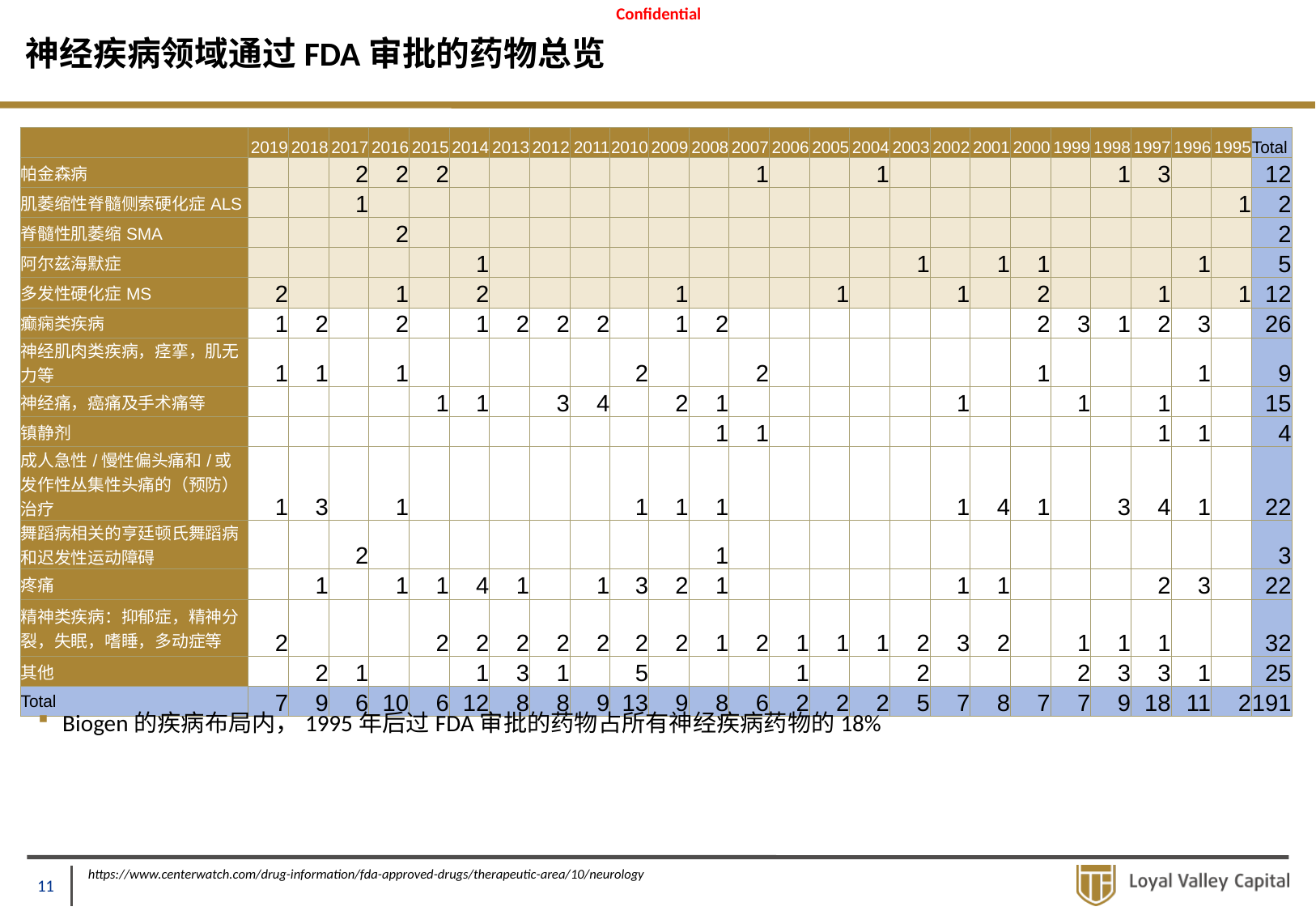

# 神经疾病领域通过FDA审批的药物总览
|  | 2019 | 2018 | 2017 | 2016 | 2015 | 2014 | 2013 | 2012 | 2011 | 2010 | 2009 | 2008 | 2007 | 2006 | 2005 | 2004 | 2003 | 2002 | 2001 | 2000 | 1999 | 1998 | 1997 | 1996 | 1995 | Total |
| --- | --- | --- | --- | --- | --- | --- | --- | --- | --- | --- | --- | --- | --- | --- | --- | --- | --- | --- | --- | --- | --- | --- | --- | --- | --- | --- |
| 帕金森病 |  |  | 2 | 2 | 2 |  |  |  |  |  |  |  | 1 |  |  | 1 |  |  |  |  |  | 1 | 3 |  |  | 12 |
| 肌萎缩性脊髓侧索硬化症ALS |  |  | 1 |  |  |  |  |  |  |  |  |  |  |  |  |  |  |  |  |  |  |  |  |  | 1 | 2 |
| 脊髓性肌萎缩SMA |  |  |  | 2 |  |  |  |  |  |  |  |  |  |  |  |  |  |  |  |  |  |  |  |  |  | 2 |
| 阿尔兹海默症 |  |  |  |  |  | 1 |  |  |  |  |  |  |  |  |  |  | 1 |  | 1 | 1 |  |  |  | 1 |  | 5 |
| 多发性硬化症MS | 2 |  |  | 1 |  | 2 |  |  |  |  | 1 |  |  |  | 1 |  |  | 1 |  | 2 |  |  | 1 |  | 1 | 12 |
| 癫痫类疾病 | 1 | 2 |  | 2 |  | 1 | 2 | 2 | 2 |  | 1 | 2 |  |  |  |  |  |  |  | 2 | 3 | 1 | 2 | 3 |  | 26 |
| 神经肌肉类疾病，痉挛，肌无力等 | 1 | 1 |  | 1 |  |  |  |  |  | 2 |  |  | 2 |  |  |  |  |  |  | 1 |  |  |  | 1 |  | 9 |
| 神经痛，癌痛及手术痛等 |  |  |  |  | 1 | 1 |  | 3 | 4 |  | 2 | 1 |  |  |  |  |  | 1 |  |  | 1 |  | 1 |  |  | 15 |
| 镇静剂 |  |  |  |  |  |  |  |  |  |  |  | 1 | 1 |  |  |  |  |  |  |  |  |  | 1 | 1 |  | 4 |
| 成人急性/慢性偏头痛和/或发作性丛集性头痛的（预防）治疗 | 1 | 3 |  | 1 |  |  |  |  |  | 1 | 1 | 1 |  |  |  |  |  | 1 | 4 | 1 |  | 3 | 4 | 1 |  | 22 |
| 舞蹈病相关的亨廷顿氏舞蹈病和迟发性运动障碍 |  |  | 2 |  |  |  |  |  |  |  |  | 1 |  |  |  |  |  |  |  |  |  |  |  |  |  | 3 |
| 疼痛 |  | 1 |  | 1 | 1 | 4 | 1 |  | 1 | 3 | 2 | 1 |  |  |  |  |  | 1 | 1 |  |  |  | 2 | 3 |  | 22 |
| 精神类疾病：抑郁症，精神分裂，失眠，嗜睡，多动症等 | 2 |  |  |  | 2 | 2 | 2 | 2 | 2 | 2 | 2 | 1 | 2 | 1 | 1 | 1 | 2 | 3 | 2 |  | 1 | 1 | 1 |  |  | 32 |
| 其他 |  | 2 | 1 |  |  | 1 | 3 | 1 |  | 5 |  |  |  | 1 |  |  | 2 |  |  |  | 2 | 3 | 3 | 1 |  | 25 |
| Total | 7 | 9 | 6 | 10 | 6 | 12 | 8 | 8 | 9 | 13 | 9 | 8 | 6 | 2 | 2 | 2 | 5 | 7 | 8 | 7 | 7 | 9 | 18 | 11 | 2 | 191 |
Biogen的疾病布局内，1995年后过FDA审批的药物占所有神经疾病药物的18%
https://www.centerwatch.com/drug-information/fda-approved-drugs/therapeutic-area/10/neurology